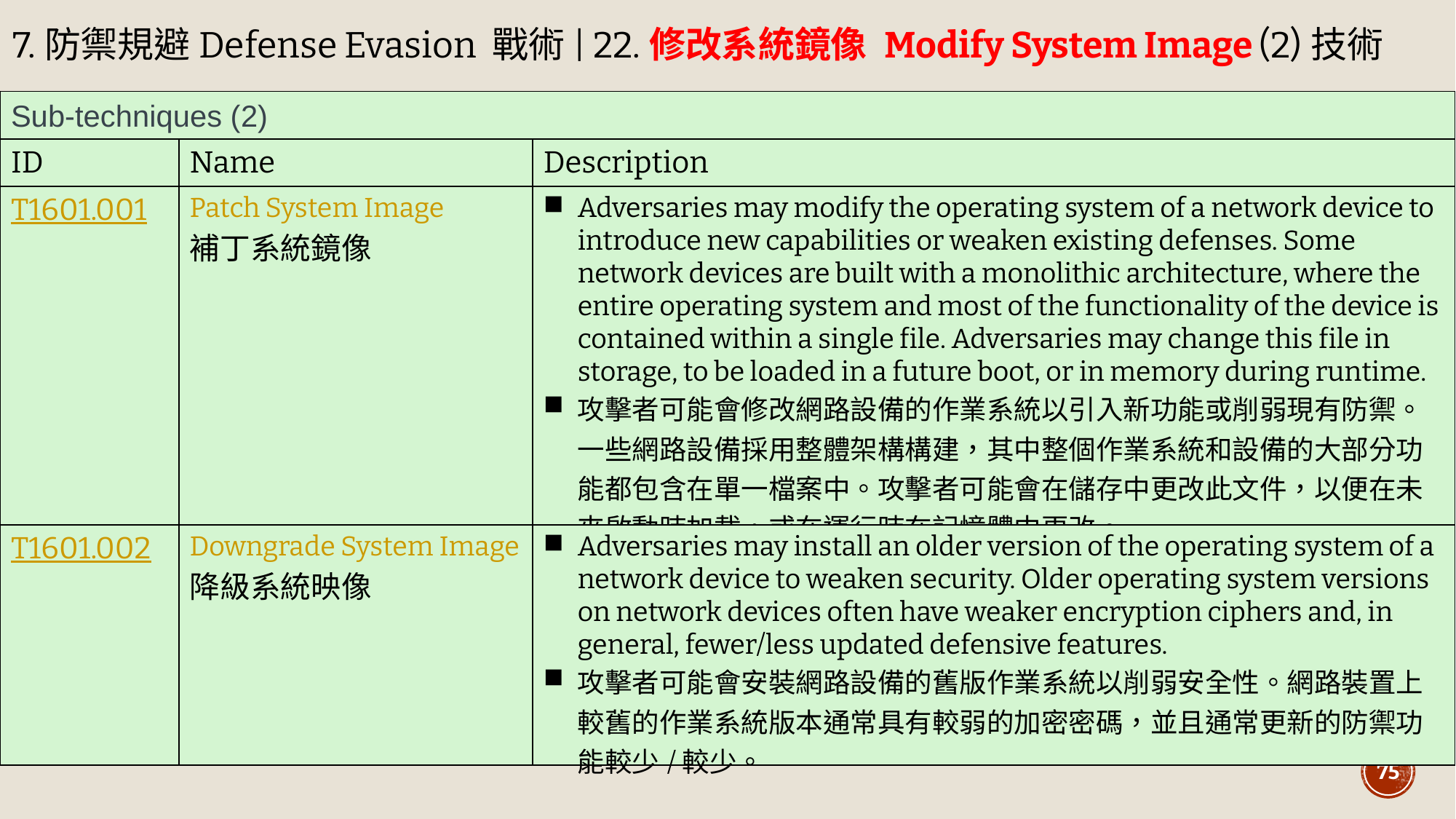

7.防禦規避Defense Evasion 戰術| 22.修改系統鏡像 Modify System Image (2)技術
| Sub-techniques (2) |  |  |
| --- | --- | --- |
| ID | Name | Description |
| T1601.001 | Patch System Image 補丁系統鏡像 | Adversaries may modify the operating system of a network device to introduce new capabilities or weaken existing defenses. Some network devices are built with a monolithic architecture, where the entire operating system and most of the functionality of the device is contained within a single file. Adversaries may change this file in storage, to be loaded in a future boot, or in memory during runtime. 攻擊者可能會修改網路設備的作業系統以引入新功能或削弱現有防禦。一些網路設備採用整體架構構建，其中整個作業系統和設備的大部分功能都包含在單一檔案中。攻擊者可能會在儲存中更改此文件，以便在未來啟動時加載，或在運行時在記憶體中更改。 |
| T1601.002 | Downgrade System Image 降級系統映像 | Adversaries may install an older version of the operating system of a network device to weaken security. Older operating system versions on network devices often have weaker encryption ciphers and, in general, fewer/less updated defensive features. 攻擊者可能會安裝網路設備的舊版作業系統以削弱安全性。網路裝置上較舊的作業系統版本通常具有較弱的加密密碼，並且通常更新的防禦功能較少/較少。 |

75